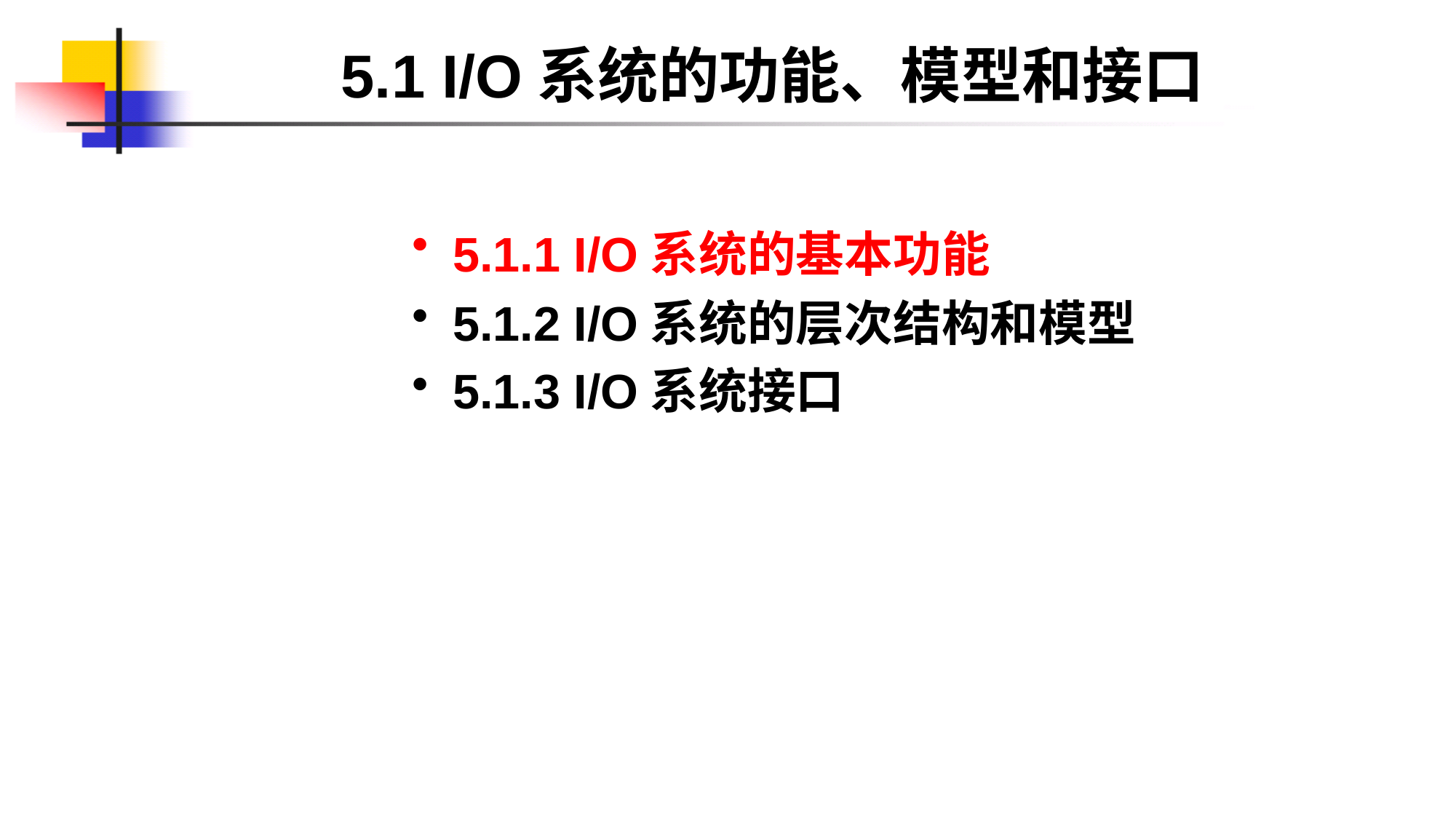

# 5.1 I/O系统的功能、模型和接口
5.1.1 I/O系统的基本功能
5.1.2 I/O系统的层次结构和模型
5.1.3 I/O系统接口